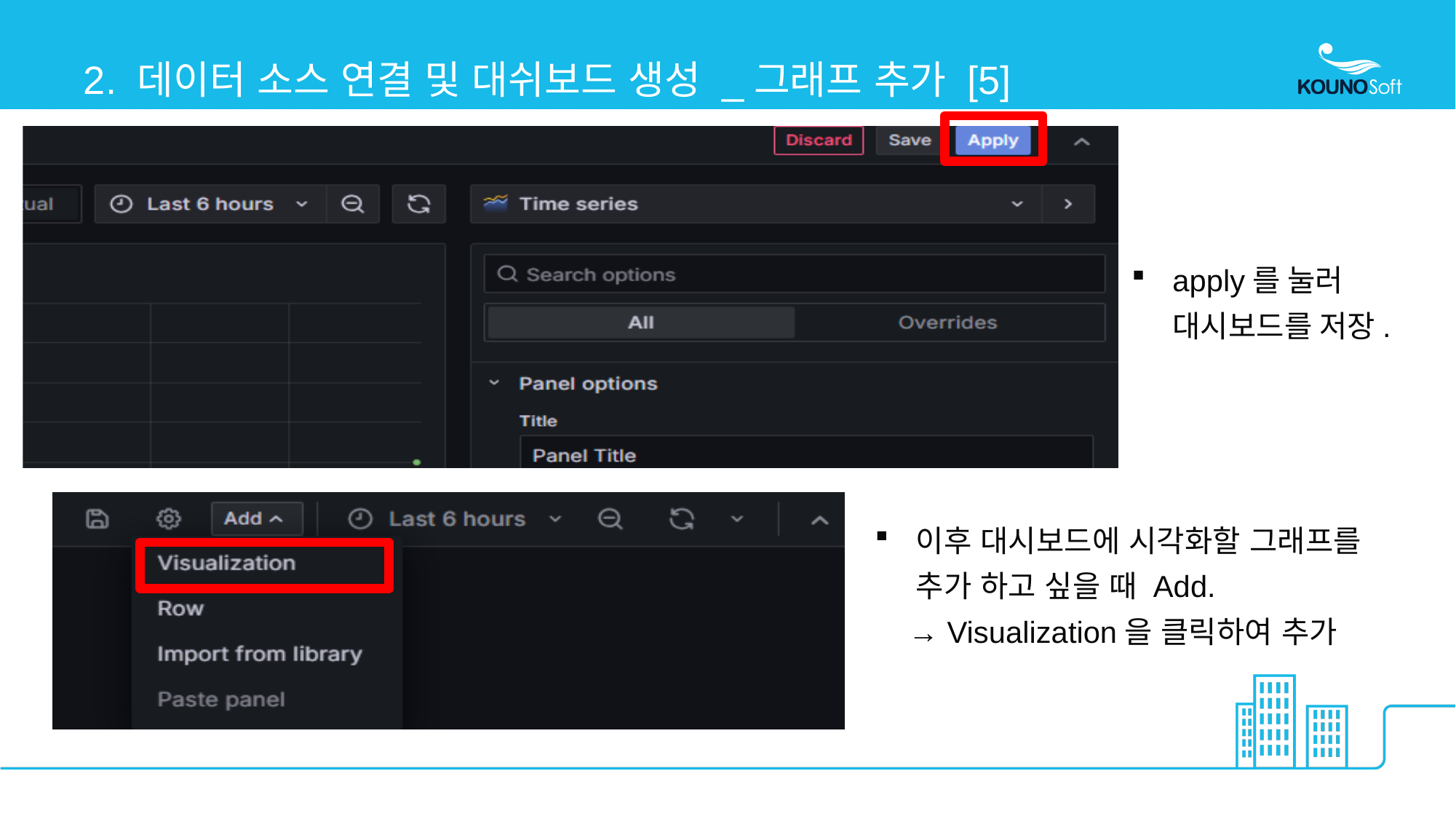

# 2. 데이터 소스 연결 및 대쉬보드 생성 _그래프 추가 [5]

apply를 눌러 대시보드를 저장.

이후 대시보드에 시각화할 그래프를 추가 하고 싶을 때 Add.
    → Visualization을 클릭하여 추가